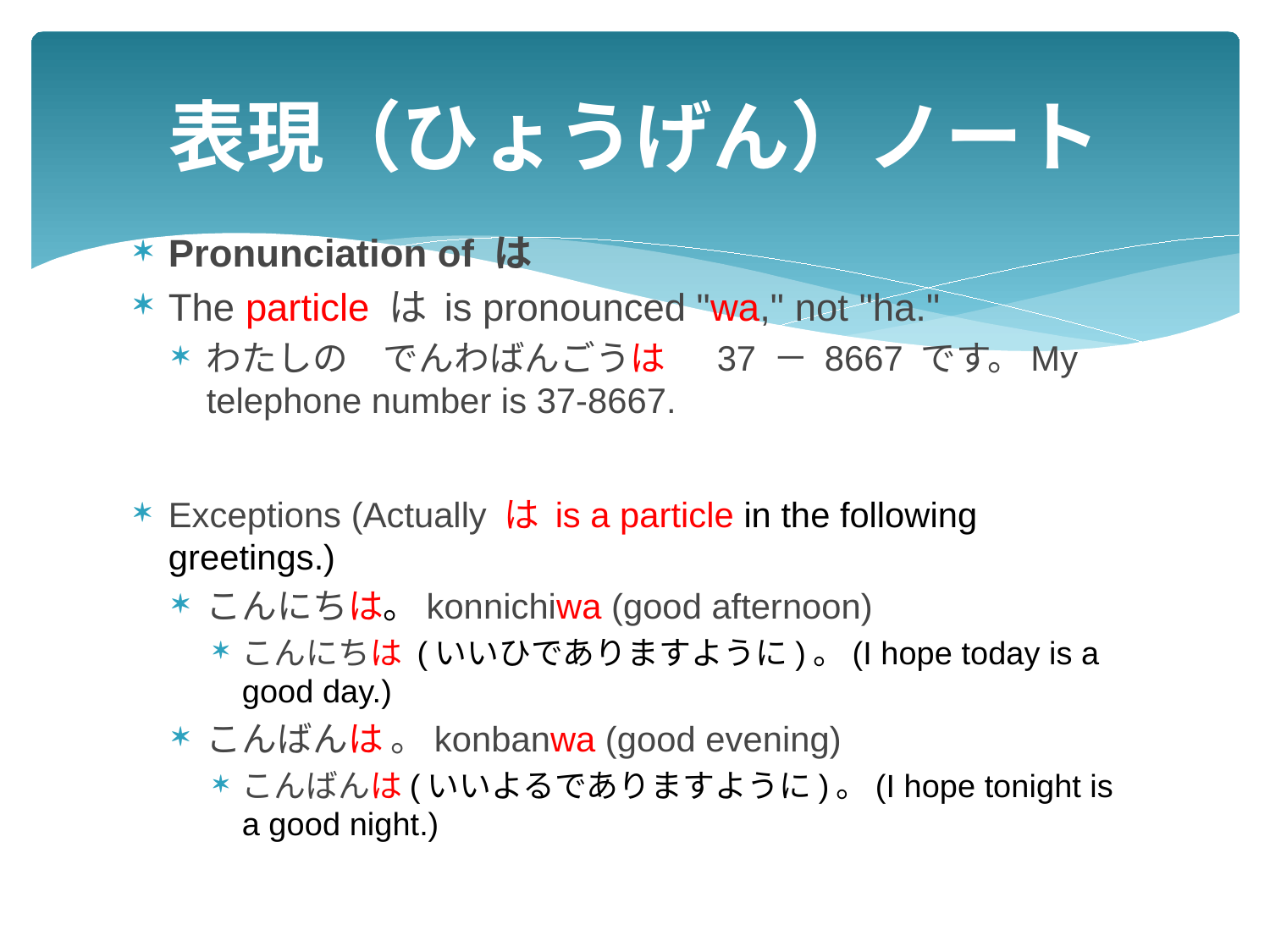

# 表現（ひょうげん）ノート
Pronunciation of は
The particle は is pronounced "wa," not "ha."
わたしの　でんわばんごうは　 37 － 8667 です。My telephone number is 37-8667.

Exceptions (Actually は is a particle in the following greetings.)
こんにちは。konnichiwa (good afternoon)
こんにちは (いいひでありますように)。(I hope today is a good day.)
こんばんは 。konbanwa (good evening)
こんばんは(いいよるでありますように)。(I hope tonight is a good night.)